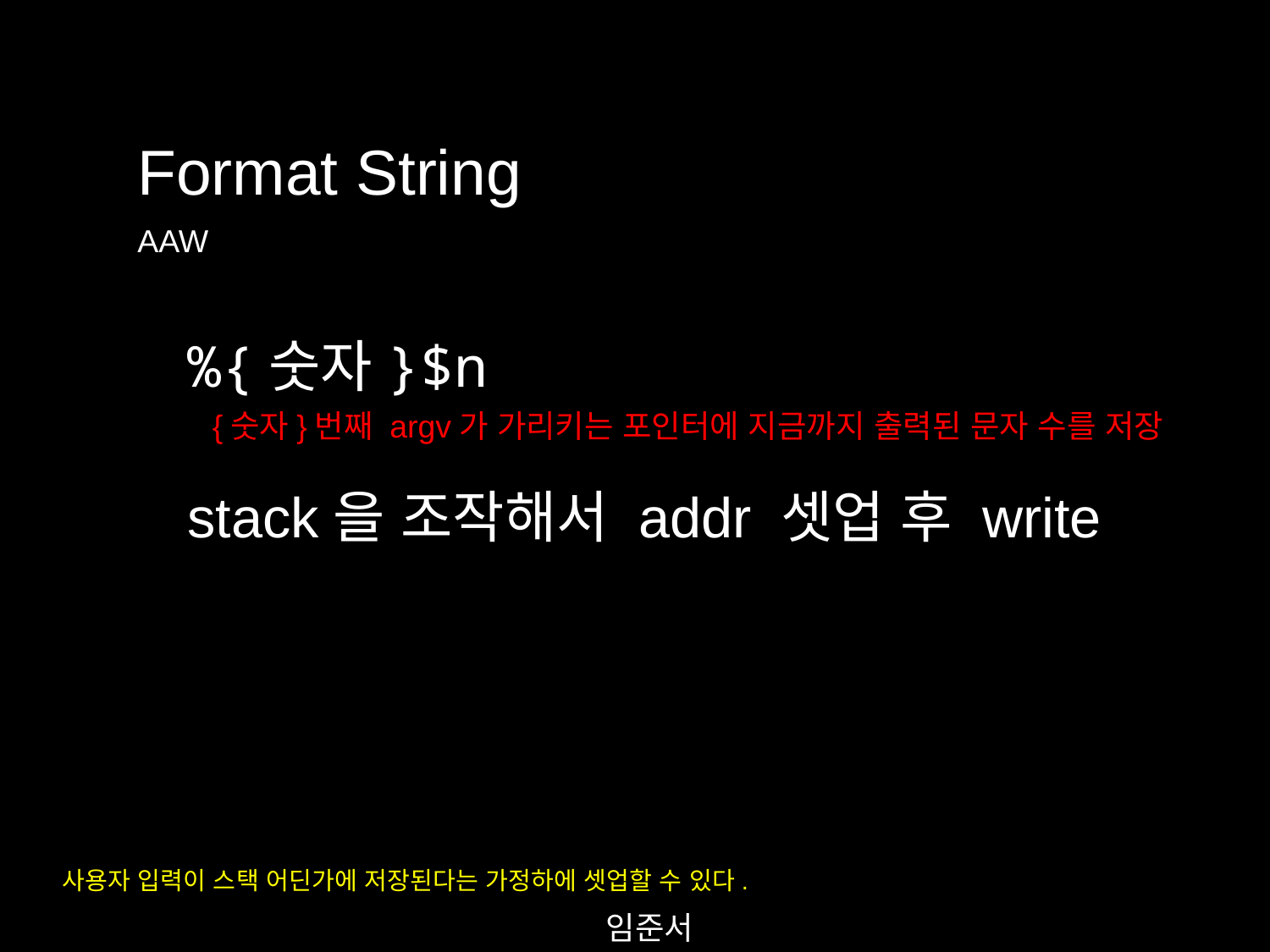

Format String
AAW
%{숫자}$n
{숫자}번째 argv가 가리키는 포인터에 지금까지 출력된 문자 수를 저장
stack을 조작해서 addr 셋업 후 write
사용자 입력이 스택 어딘가에 저장된다는 가정하에 셋업할 수 있다.